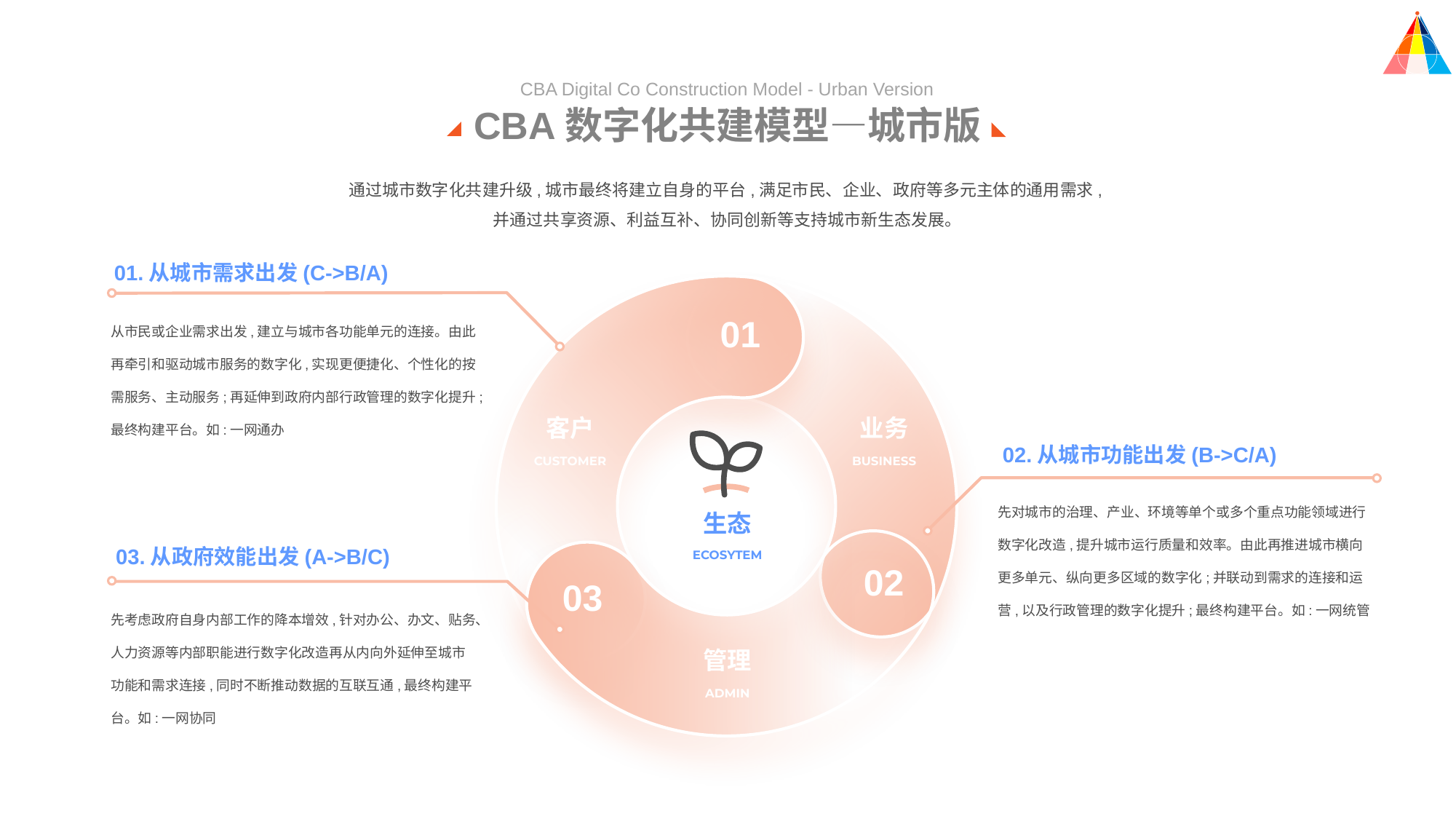

CBA Digital Co Construction Model - Urban Version
CBA数字化共建模型—城市版

通过城市数字化共建升级,城市最终将建立自身的平台,满足市民、企业、政府等多元主体的通用需求,并通过共享资源、利益互补、协同创新等支持城市新生态发展。
01.从城市需求出发(C->B/A)

从市民或企业需求出发,建立与城市各功能单元的连接。由此再牵引和驱动城市服务的数字化,实现更便捷化、个性化的按需服务、主动服务;再延伸到政府内部行政管理的数字化提升;最终构建平台。如:一网通办
01

客户
业务

02.从城市功能出发(B->C/A)

CUSTOMER
BUSINESS

先对城市的治理、产业、环境等单个或多个重点功能领域进行数字化改造,提升城市运行质量和效率。由此再推进城市横向更多单元、纵向更多区域的数字化;并联动到需求的连接和运营,以及行政管理的数字化提升;最终构建平台。如:一网统管

生态

03.从政府效能出发(A->B/C)
ECOSYTEM
02
03

先考虑政府自身内部工作的降本增效,针对办公、办文、贴务、人力资源等内部职能进行数字化改造再从内向外延伸至城市功能和需求连接,同时不断推动数据的互联互通,最终构建平台。如:一网协同

管理
ADMIN